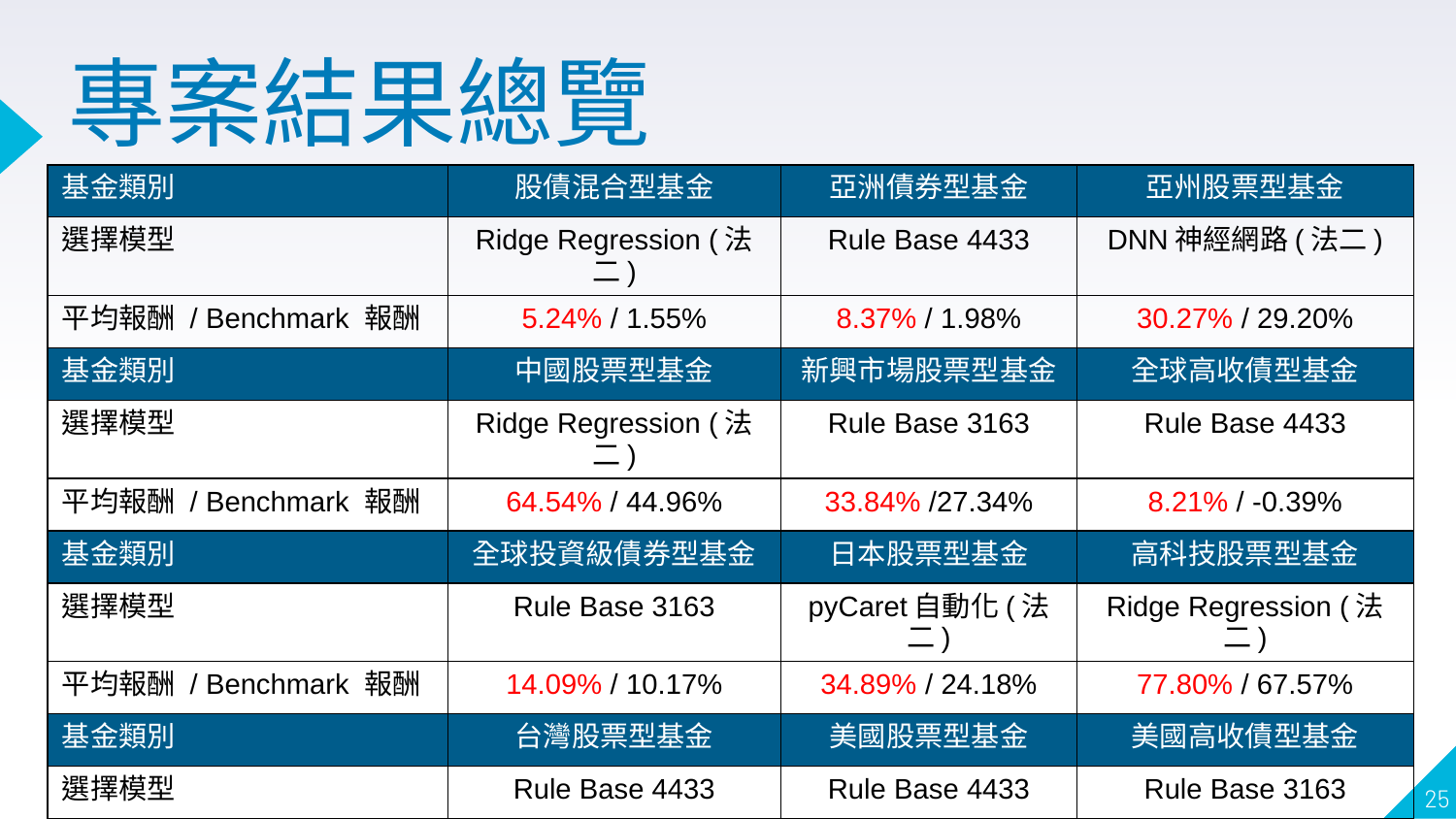

專案結果總覽
| 基金類別 | 股債混合型基金 | 亞洲債券型基金 | 亞州股票型基金 |
| --- | --- | --- | --- |
| 選擇模型 | Ridge Regression (法二) | Rule Base 4433 | DNN神經網路(法二) |
| 平均報酬 / Benchmark 報酬 | 5.24% / 1.55% | 8.37% / 1.98% | 30.27% / 29.20% |
| 基金類別 | 中國股票型基金 | 新興市場股票型基金 | 全球高收債型基金 |
| 選擇模型 | Ridge Regression (法二) | Rule Base 3163 | Rule Base 4433 |
| 平均報酬 / Benchmark 報酬 | 64.54% / 44.96% | 33.84% /27.34% | 8.21% / -0.39% |
| 基金類別 | 全球投資級債券型基金 | 日本股票型基金 | 高科技股票型基金 |
| 選擇模型 | Rule Base 3163 | pyCaret自動化(法二) | Ridge Regression (法二) |
| 平均報酬 / Benchmark 報酬 | 14.09% / 10.17% | 34.89% / 24.18% | 77.80% / 67.57% |
| 基金類別 | 台灣股票型基金 | 美國股票型基金 | 美國高收債型基金 |
| 選擇模型 | Rule Base 4433 | Rule Base 4433 | Rule Base 3163 |
| 平均報酬 / Benchmark 報酬 | 70.04% / 54.02% | 44.52% / 30.90% | 8.07% / 1.59% |
25